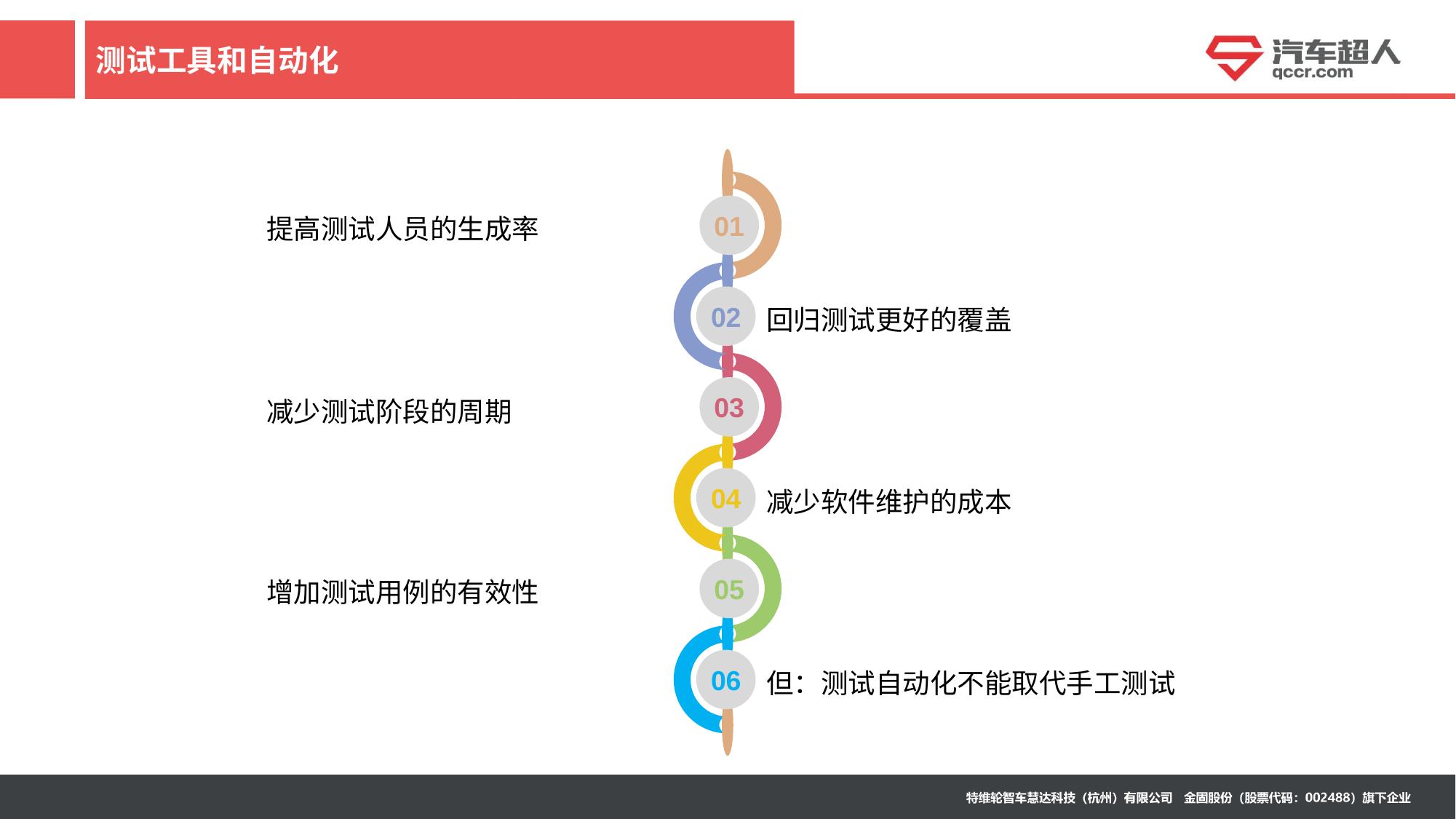

# 测试工具和自动化

提高测试人员的生成率
01

回归测试更好的覆盖
02

减少测试阶段的周期
03

减少软件维护的成本
04

增加测试用例的有效性
05

但：测试自动化不能取代手工测试
06